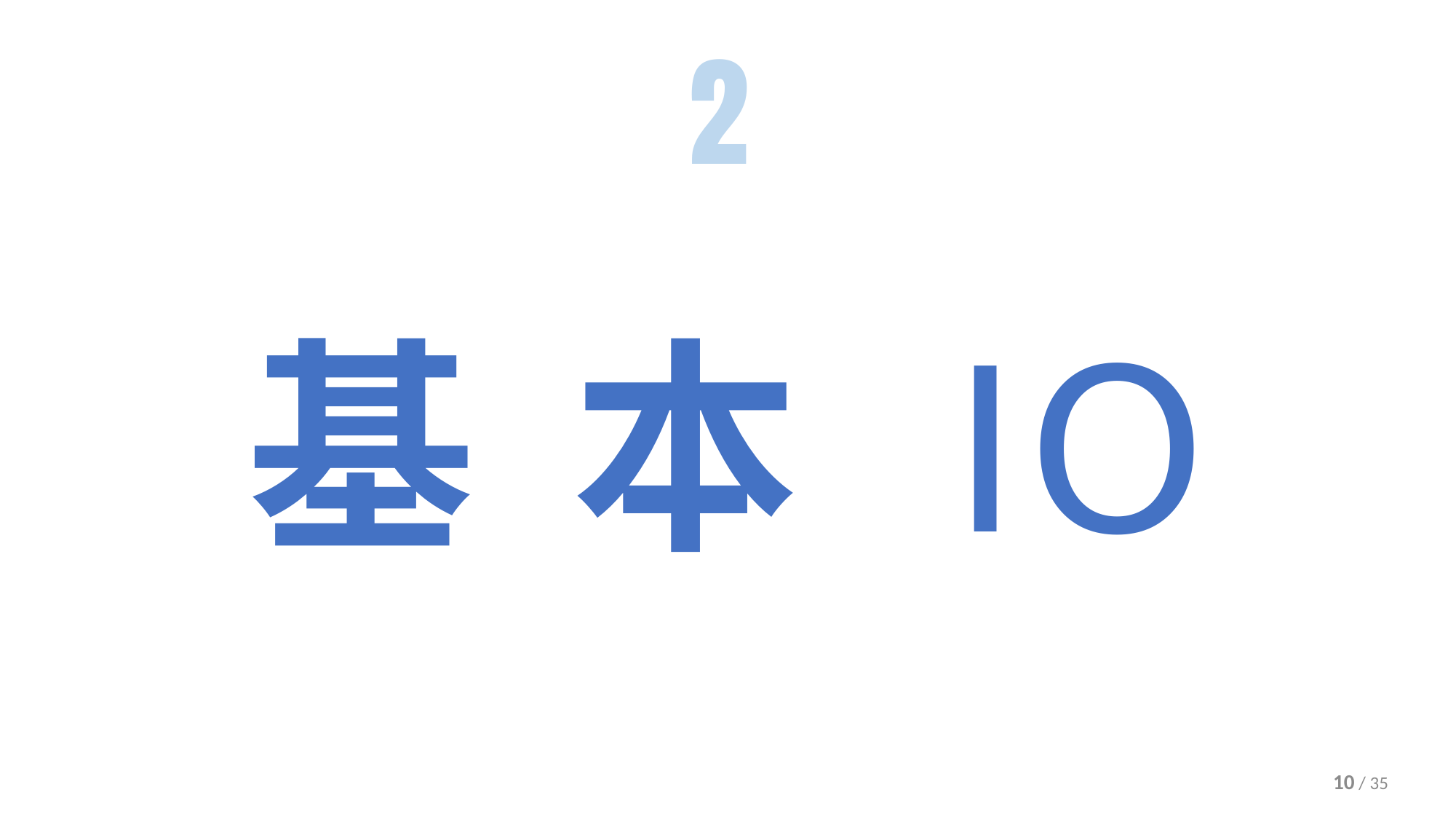

2
# 基 本 IO
10 / 35